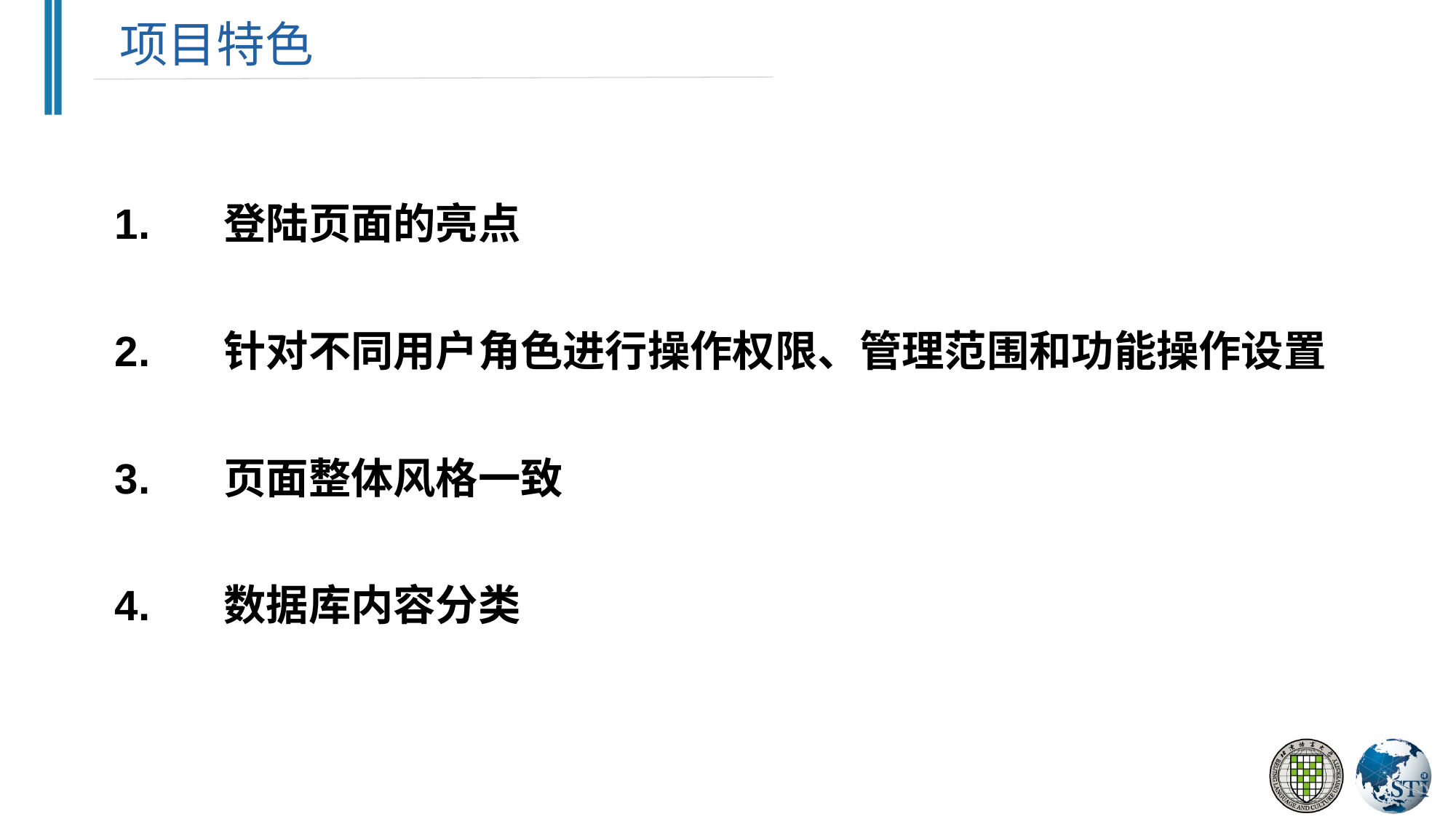

项目特色

1.	登陆页面的亮点
2.	针对不同用户角色进行操作权限、管理范围和功能操作设置
3.	页面整体风格一致
4.	数据库内容分类

Cosmetics Website
How is the product?
What is the product?